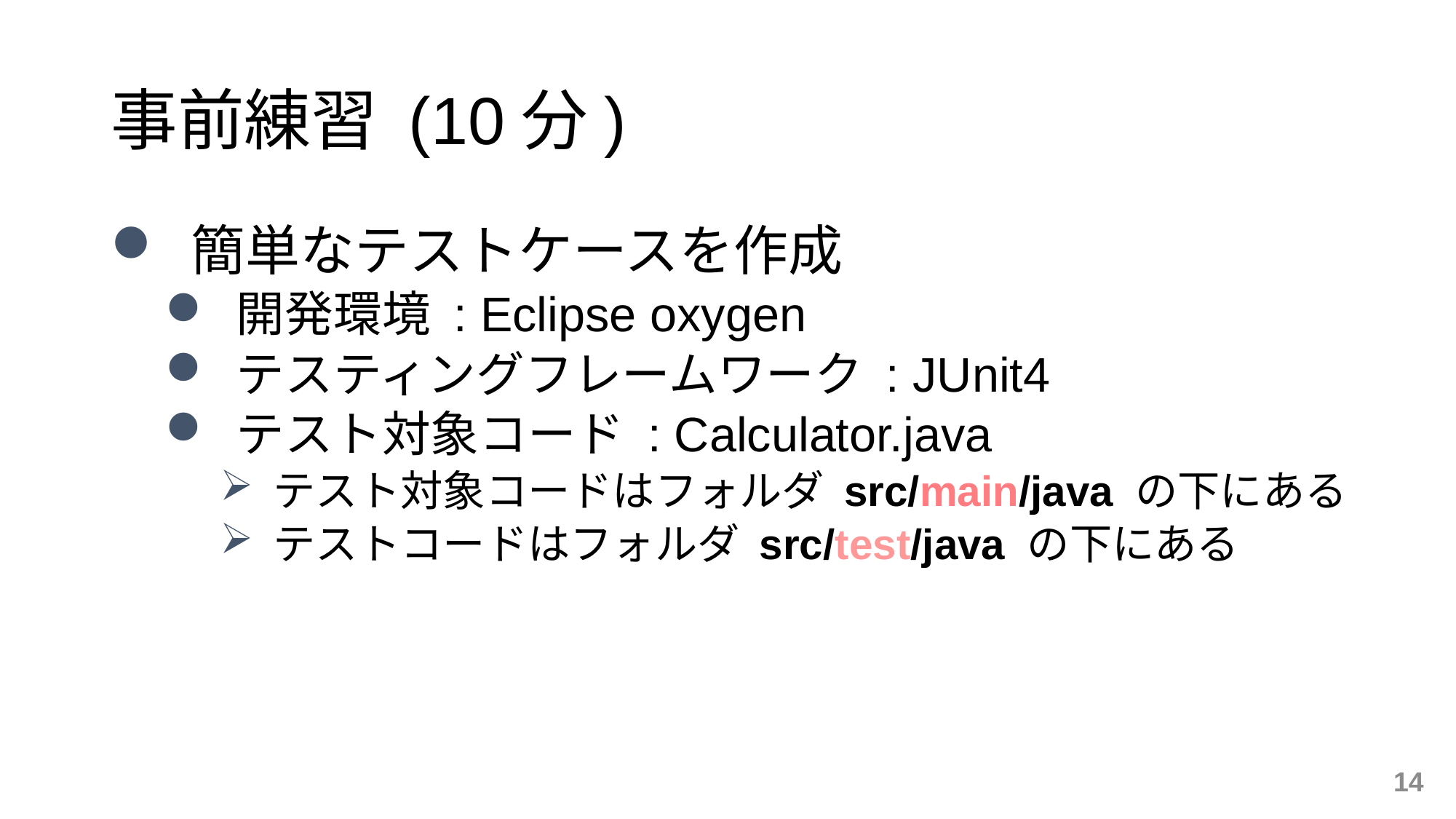

# 事前練習 (10分)
 簡単なテストケースを作成
 開発環境 : Eclipse oxygen
 テスティングフレームワーク : JUnit4
 テスト対象コード : Calculator.java
 テスト対象コードはフォルダ src/main/java の下にある
 テストコードはフォルダ src/test/java の下にある

14